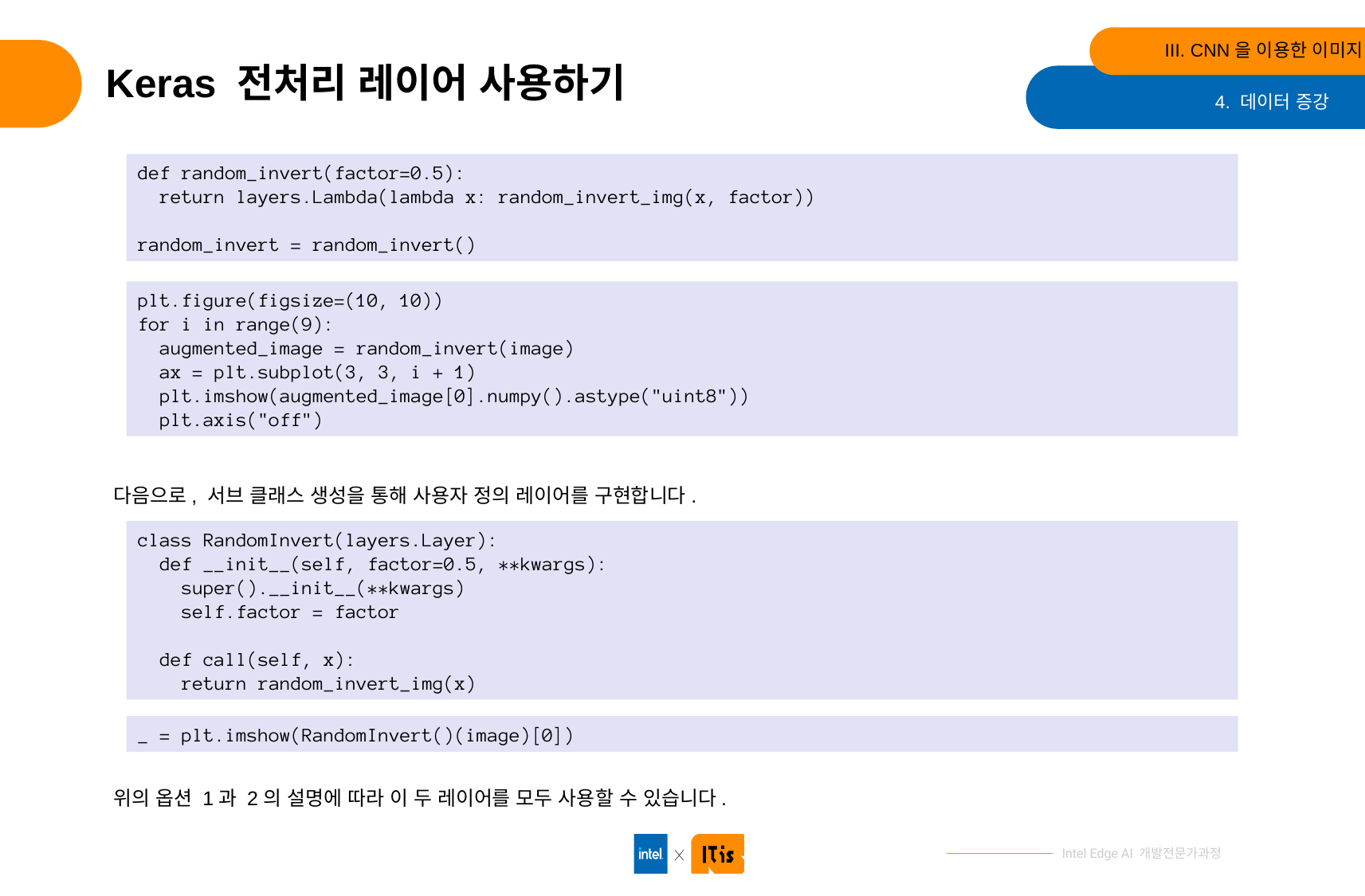

III. CNN을 이용한 이미지 분류
# Keras 전처리 레이어 사용하기
4. 데이터 증강

def random_invert(factor=0.5):
  return layers.Lambda(lambda x: random_invert_img(x, factor))

random_invert = random_invert()
plt.figure(figsize=(10, 10))
for i in range(9):
  augmented_image = random_invert(image)
  ax = plt.subplot(3, 3, i + 1)
  plt.imshow(augmented_image[0].numpy().astype("uint8"))
  plt.axis("off")
다음으로, 서브 클래스 생성을 통해 사용자 정의 레이어를 구현합니다.
class RandomInvert(layers.Layer):
  def __init__(self, factor=0.5, **kwargs):
    super().__init__(**kwargs)
    self.factor = factor

  def call(self, x):
    return random_invert_img(x)
_ = plt.imshow(RandomInvert()(image)[0])
위의 옵션 1과 2의 설명에 따라 이 두 레이어를 모두 사용할 수 있습니다.